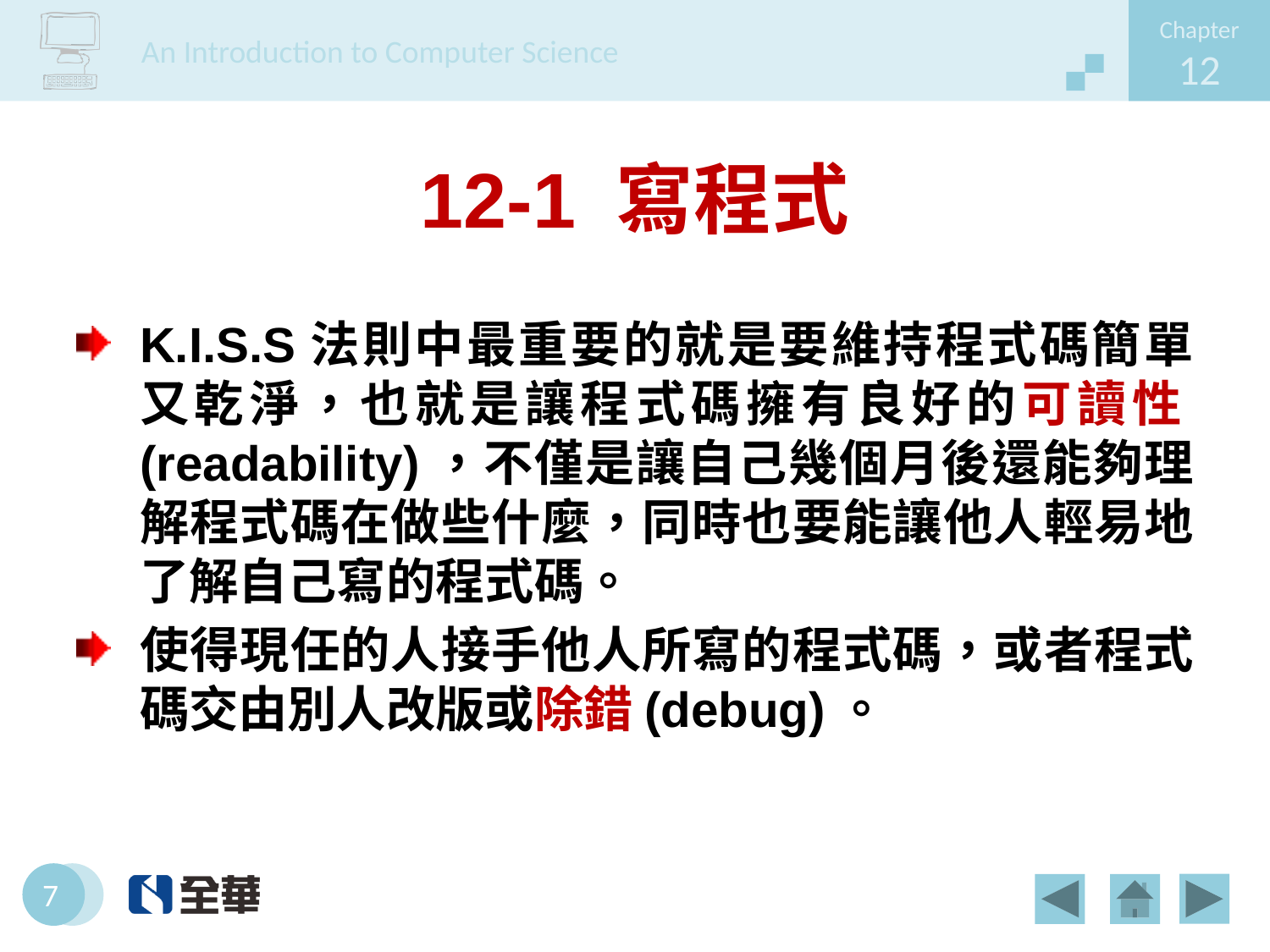

# 12-1 寫程式
K.I.S.S法則中最重要的就是要維持程式碼簡單又乾淨，也就是讓程式碼擁有良好的可讀性(readability)，不僅是讓自己幾個月後還能夠理解程式碼在做些什麼，同時也要能讓他人輕易地了解自己寫的程式碼。
使得現任的人接手他人所寫的程式碼，或者程式碼交由別人改版或除錯(debug)。